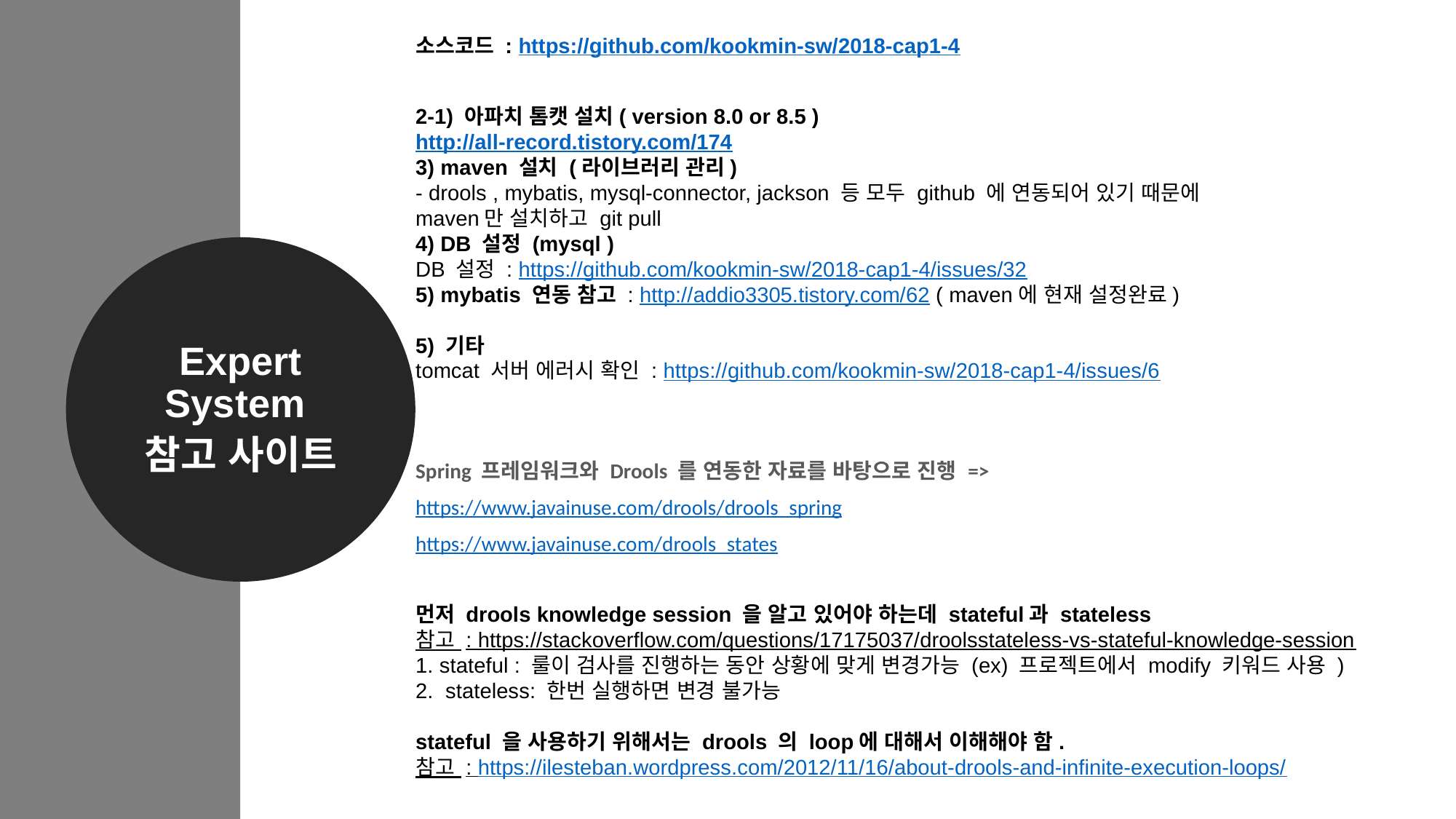

소스코드 : https://github.com/kookmin-sw/2018-cap1-4

2-1) 아파치 톰캣 설치( version 8.0 or 8.5 )
http://all-record.tistory.com/174
3) maven 설치 (라이브러리 관리)
- drools , mybatis, mysql-connector, jackson 등 모두 github 에 연동되어 있기 때문에
maven만 설치하고 git pull
4) DB 설정 (mysql )
DB 설정 : https://github.com/kookmin-sw/2018-cap1-4/issues/32
5) mybatis 연동 참고 : http://addio3305.tistory.com/62 ( maven에 현재 설정완료)

5) 기타
tomcat 서버 에러시 확인 : https://github.com/kookmin-sw/2018-cap1-4/issues/6

Spring 프레임워크와 Drools 를 연동한 자료를 바탕으로 진행 =>
https://www.javainuse.com/drools/drools_spring
https://www.javainuse.com/drools_states

먼저 drools knowledge session 을 알고 있어야 하는데 stateful과 stateless
참고 : https://stackoverflow.com/questions/17175037/droolsstateless-vs-stateful-knowledge-session
1. stateful : 룰이 검사를 진행하는 동안 상황에 맞게 변경가능 (ex) 프로젝트에서 modify 키워드 사용 )
2.  stateless: 한번 실행하면 변경 불가능

stateful 을 사용하기 위해서는 drools 의 loop에 대해서 이해해야 함.
참고 : https://ilesteban.wordpress.com/2012/11/16/about-drools-and-infinite-execution-loops/

Expert System
참고 사이트